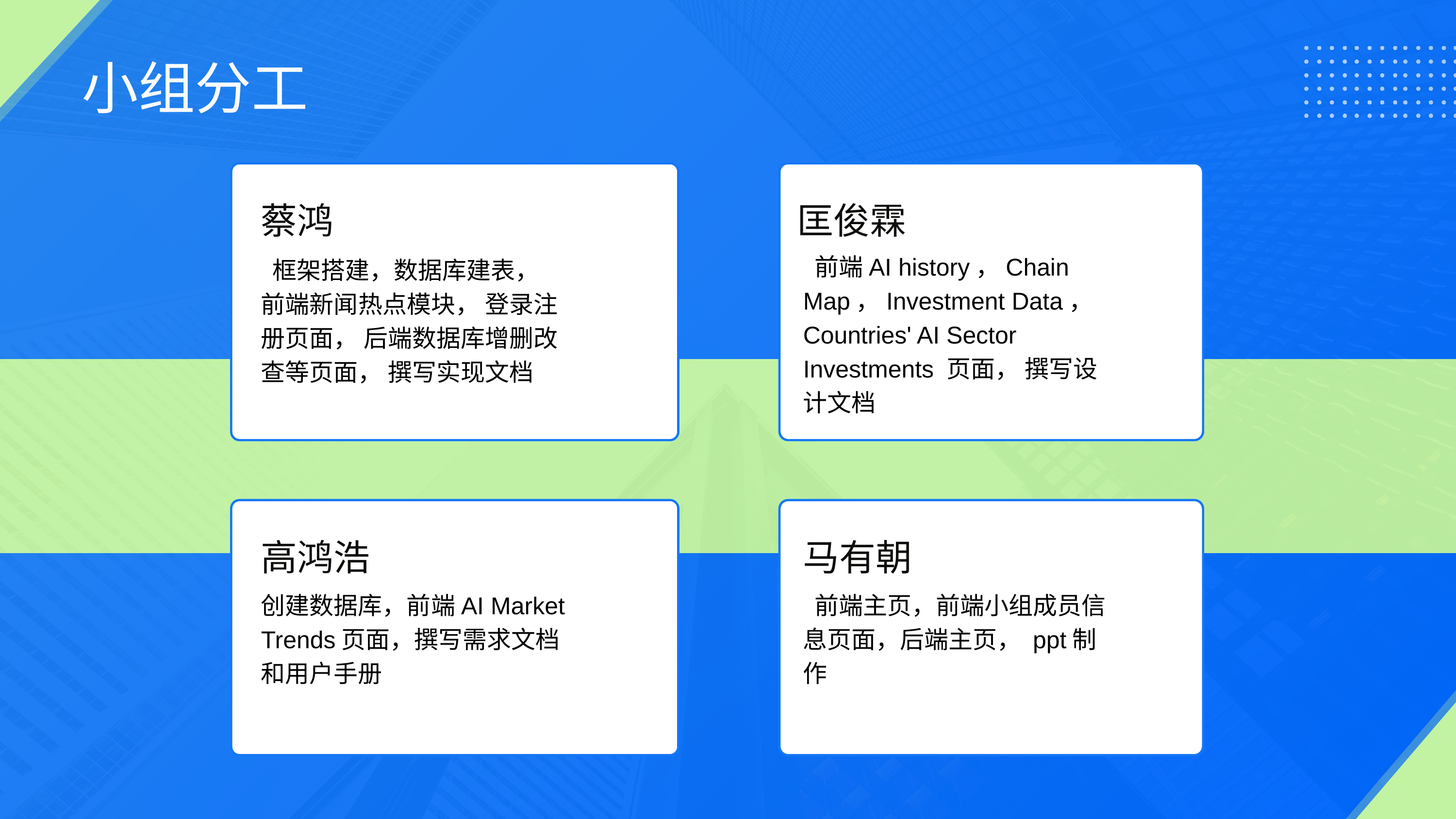

小组分工

蔡鸿
匡俊霖
 前端AI history，Chain Map，Investment Data，Countries' AI Sector Investments 页面， 撰写设计文档
 框架搭建，数据库建表， 前端新闻热点模块， 登录注册页面， 后端数据库增删改查等页面， 撰写实现文档

高鸿浩
马有朝
创建数据库，前端AI Market Trends页面，撰写需求文档和用户手册
 前端主页，前端小组成员信息页面，后端主页， ppt制作